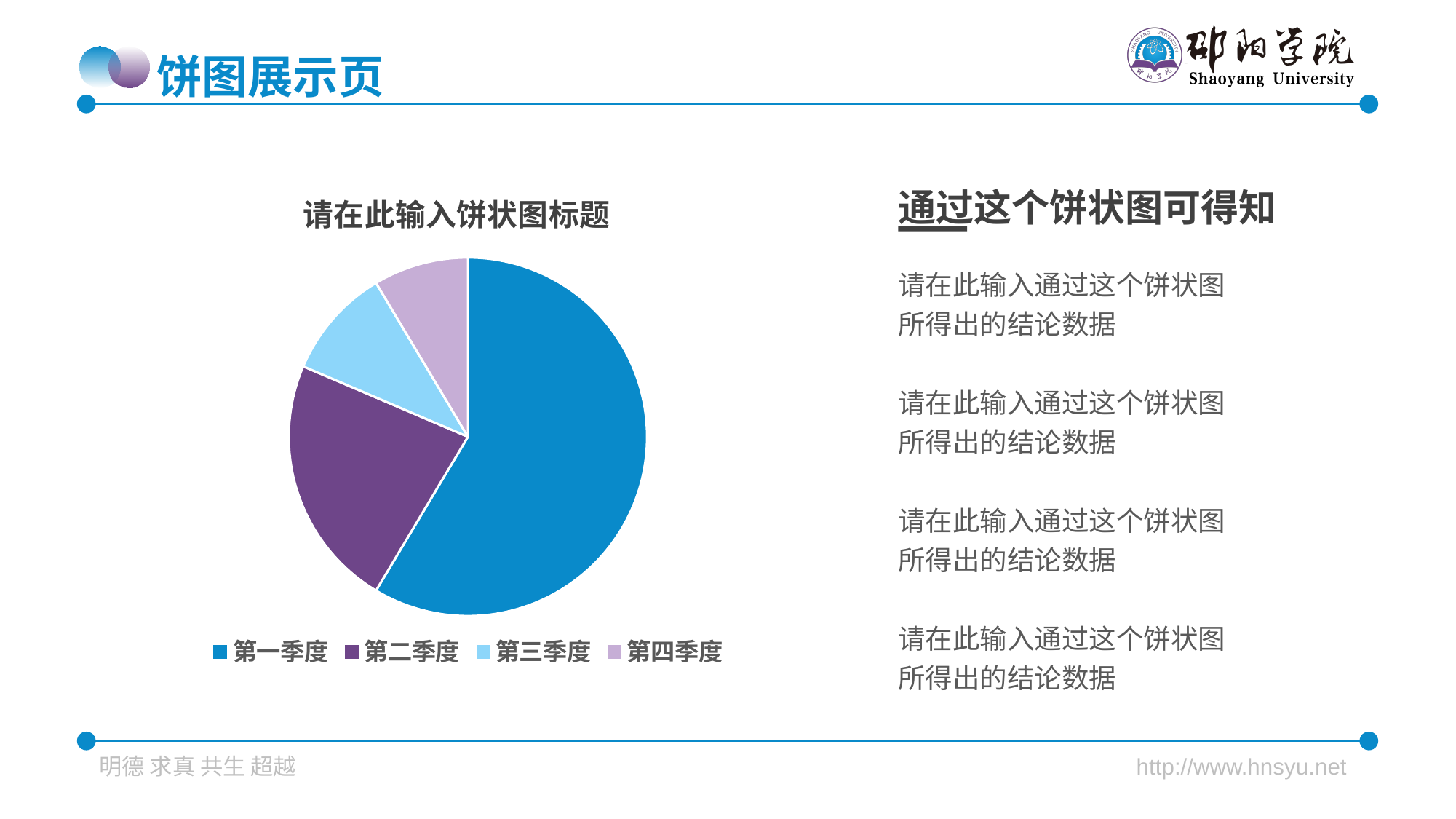

饼图展示页

### Chart: 请在此输入饼状图标题

| Category | 销售额 |
|---|---|
| 第一季度 | 8.2 |
| 第二季度 | 3.2 |
| 第三季度 | 1.4 |
| 第四季度 | 1.2 |
通过这个饼状图可得知

请在此输入通过这个饼状图所得出的结论数据

请在此输入通过这个饼状图所得出的结论数据

请在此输入通过这个饼状图所得出的结论数据

请在此输入通过这个饼状图所得出的结论数据